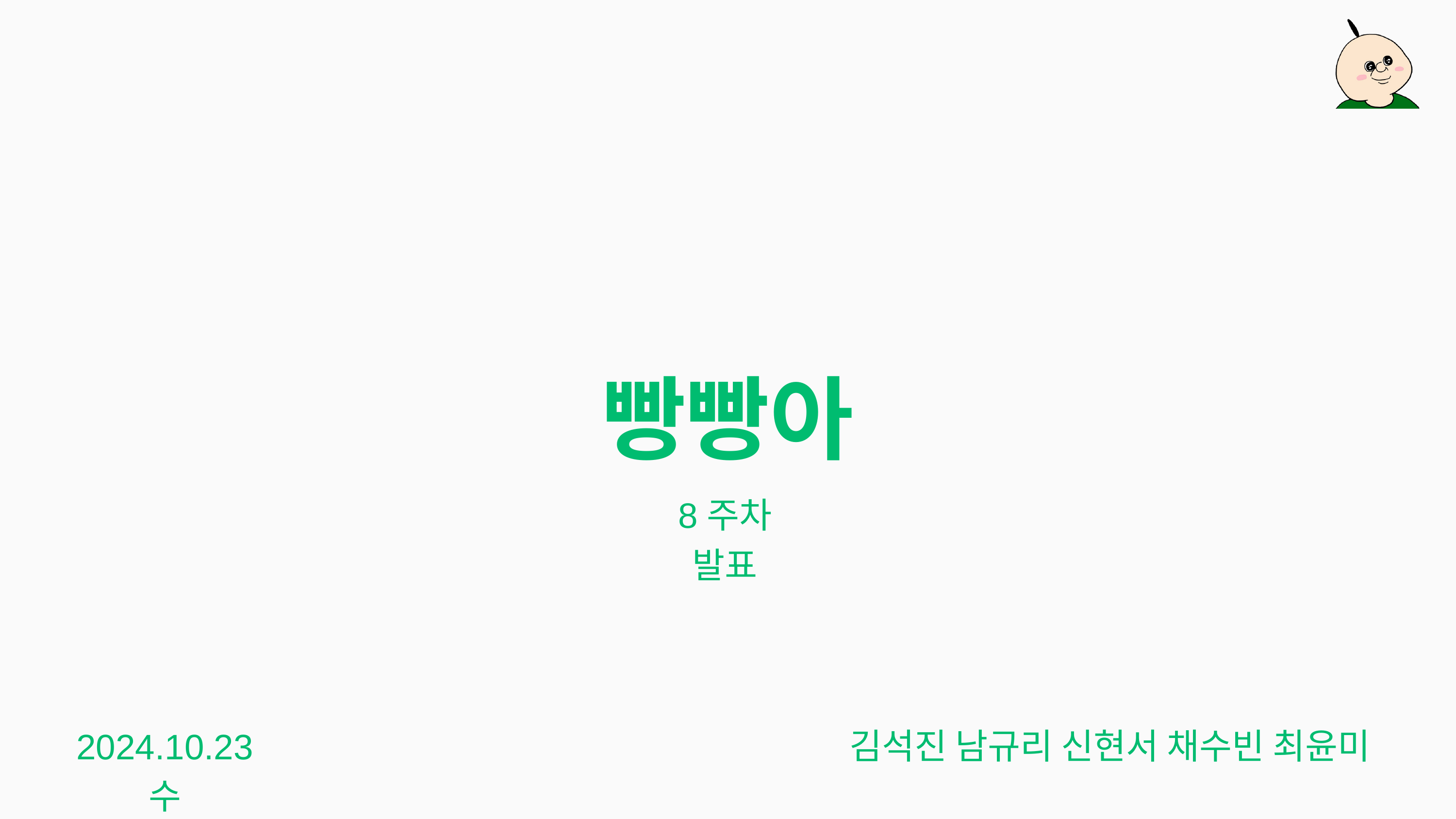

빵빵아
8주차 발표
김석진 남규리 신현서 채수빈 최윤미
2024.10.23 수